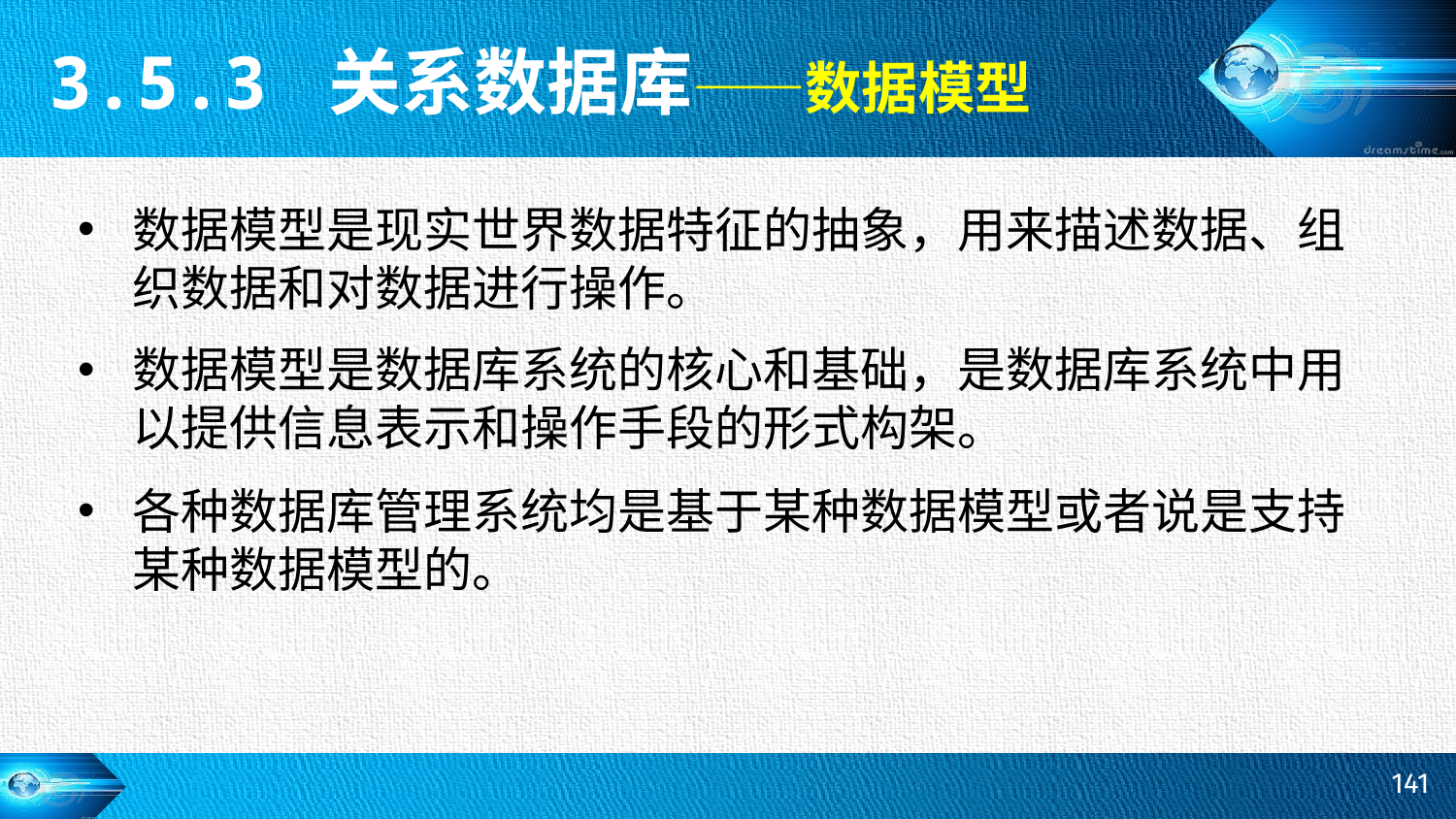

3.5.3 关系数据库——数据模型
数据模型是现实世界数据特征的抽象，用来描述数据、组织数据和对数据进行操作。
数据模型是数据库系统的核心和基础，是数据库系统中用以提供信息表示和操作手段的形式构架。
各种数据库管理系统均是基于某种数据模型或者说是支持某种数据模型的。
141